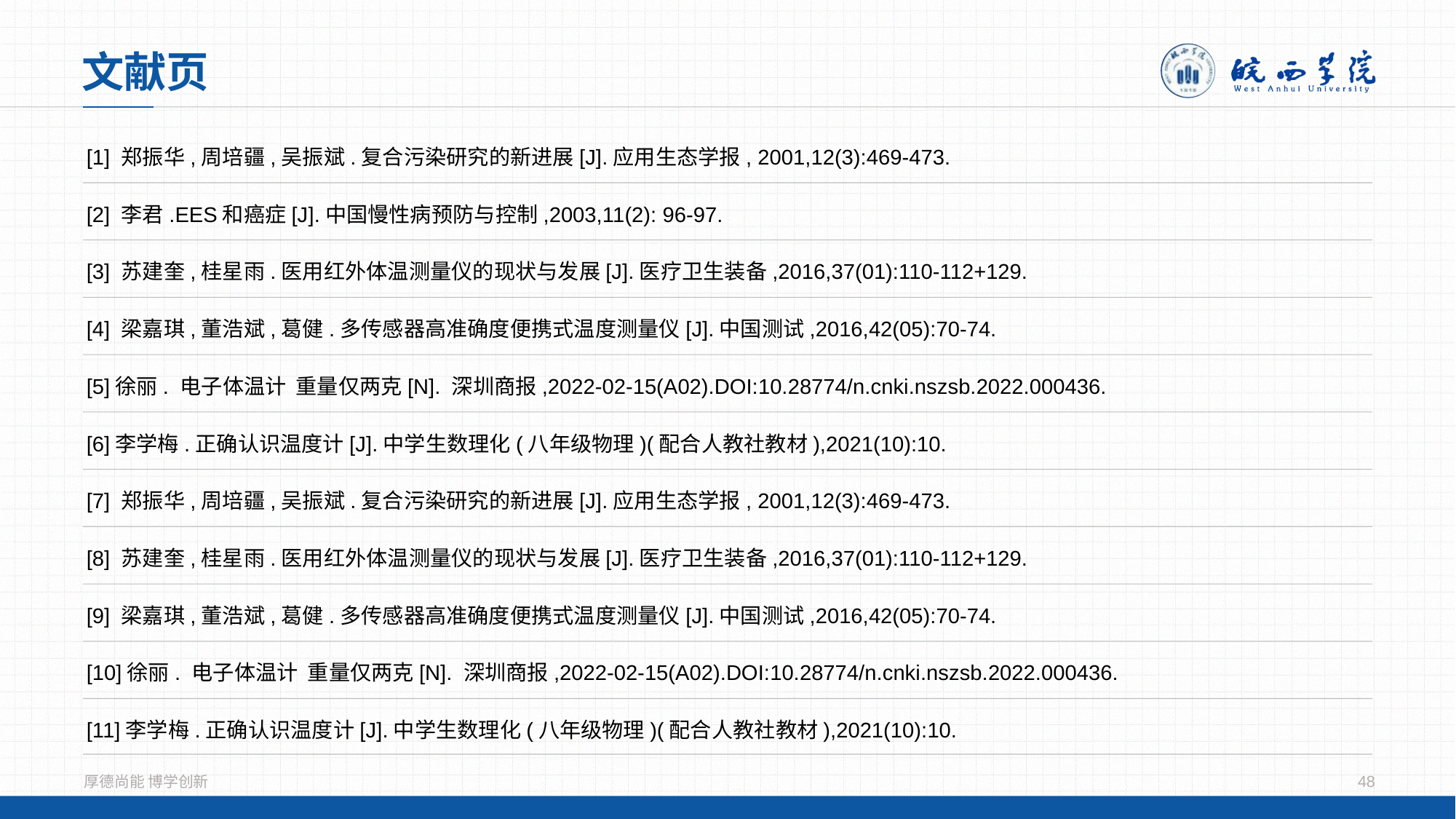

文献页
[1] 郑振华,周培疆,吴振斌.复合污染研究的新进展[J].应用生态学报, 2001,12(3):469-473.
[2] 李君.EES和癌症[J].中国慢性病预防与控制,2003,11(2): 96-97.
[3] 苏建奎,桂星雨.医用红外体温测量仪的现状与发展[J].医疗卫生装备,2016,37(01):110-112+129.
[4] 梁嘉琪,董浩斌,葛健.多传感器高准确度便携式温度测量仪[J].中国测试,2016,42(05):70-74.
[5]徐丽. 电子体温计  重量仅两克[N]. 深圳商报,2022-02-15(A02).DOI:10.28774/n.cnki.nszsb.2022.000436.
[6]李学梅.正确认识温度计[J].中学生数理化(八年级物理)(配合人教社教材),2021(10):10.
[7] 郑振华,周培疆,吴振斌.复合污染研究的新进展[J].应用生态学报, 2001,12(3):469-473.
[8] 苏建奎,桂星雨.医用红外体温测量仪的现状与发展[J].医疗卫生装备,2016,37(01):110-112+129.
[9] 梁嘉琪,董浩斌,葛健.多传感器高准确度便携式温度测量仪[J].中国测试,2016,42(05):70-74.
[10]徐丽. 电子体温计  重量仅两克[N]. 深圳商报,2022-02-15(A02).DOI:10.28774/n.cnki.nszsb.2022.000436.
[11]李学梅.正确认识温度计[J].中学生数理化(八年级物理)(配合人教社教材),2021(10):10.
48